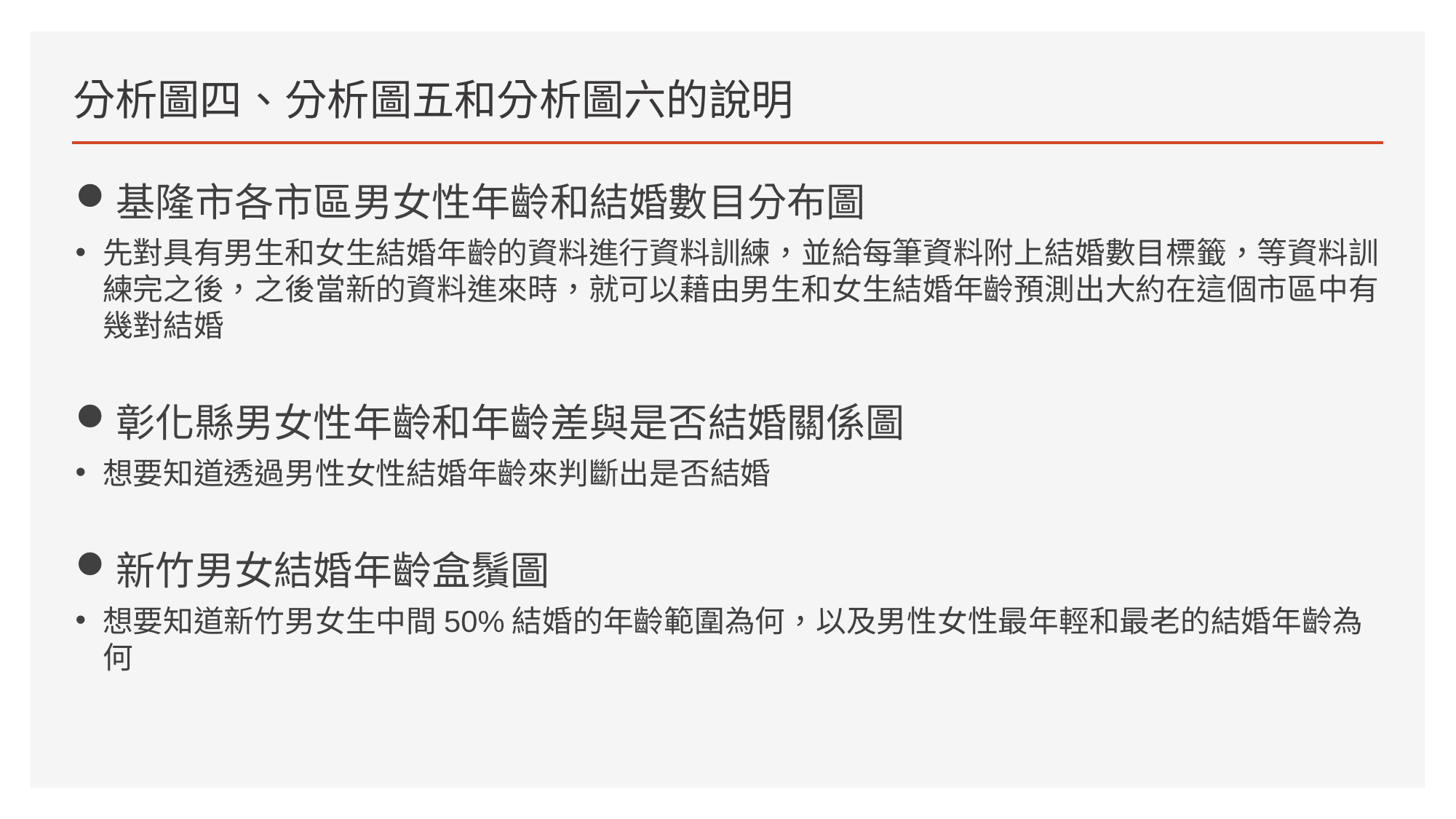

# 分析圖四、分析圖五和分析圖六的說明
基隆市各市區男女性年齡和結婚數目分布圖
先對具有男生和女生結婚年齡的資料進行資料訓練，並給每筆資料附上結婚數目標籤，等資料訓練完之後，之後當新的資料進來時，就可以藉由男生和女生結婚年齡預測出大約在這個市區中有幾對結婚

彰化縣男女性年齡和年齡差與是否結婚關係圖
想要知道透過男性女性結婚年齡來判斷出是否結婚

新竹男女結婚年齡盒鬚圖
想要知道新竹男女生中間50%結婚的年齡範圍為何，以及男性女性最年輕和最老的結婚年齡為何